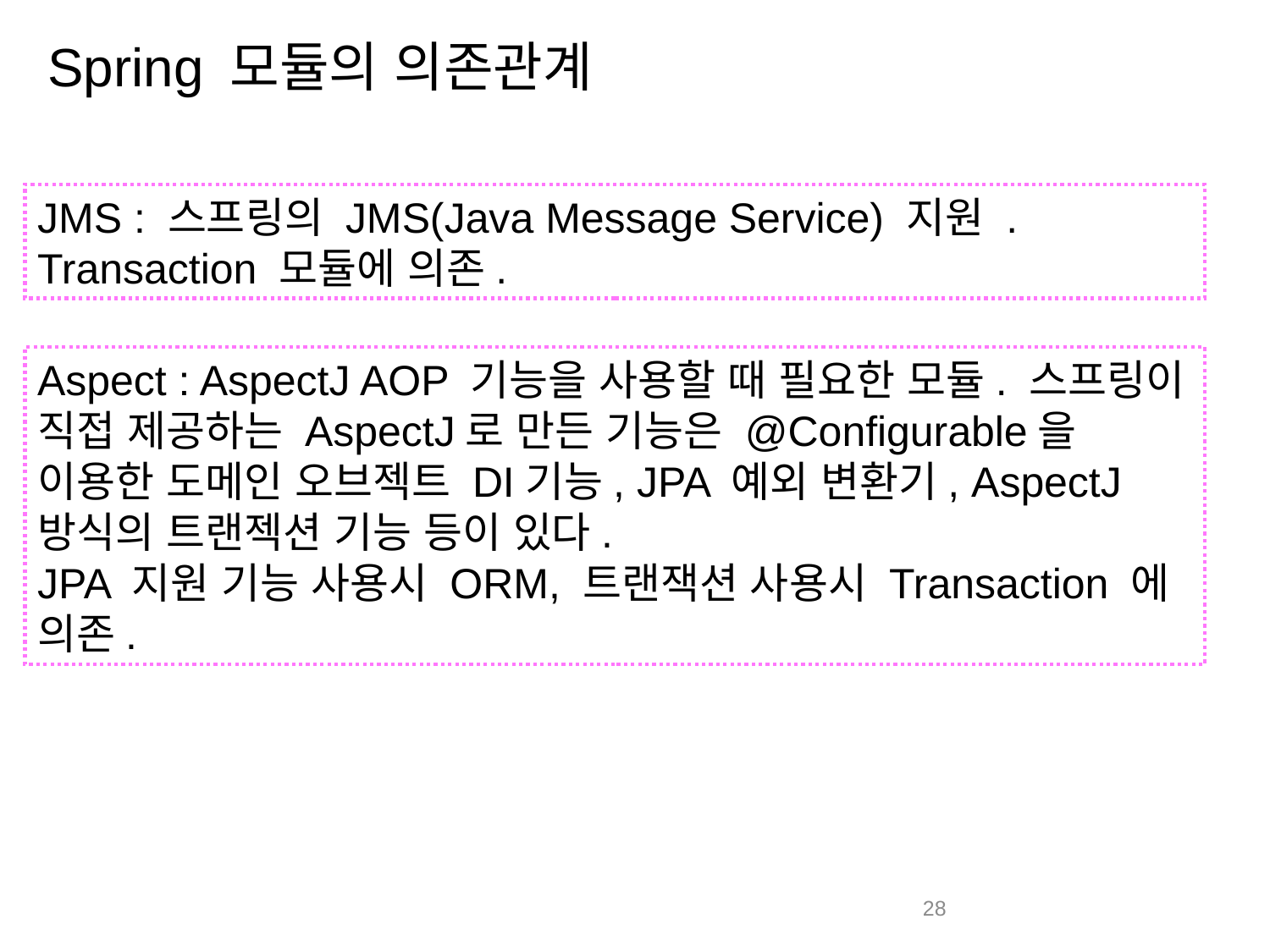

# Spring 모듈의 의존관계
JMS : 스프링의 JMS(Java Message Service) 지원 . Transaction 모듈에 의존.
Aspect : AspectJ AOP 기능을 사용할 때 필요한 모듈. 스프링이 직접 제공하는 AspectJ로 만든 기능은 @Configurable을 이용한 도메인 오브젝트 DI기능, JPA 예외 변환기, AspectJ방식의 트랜젝션 기능 등이 있다.
JPA 지원 기능 사용시 ORM, 트랜잭션 사용시 Transaction 에 의존.
28